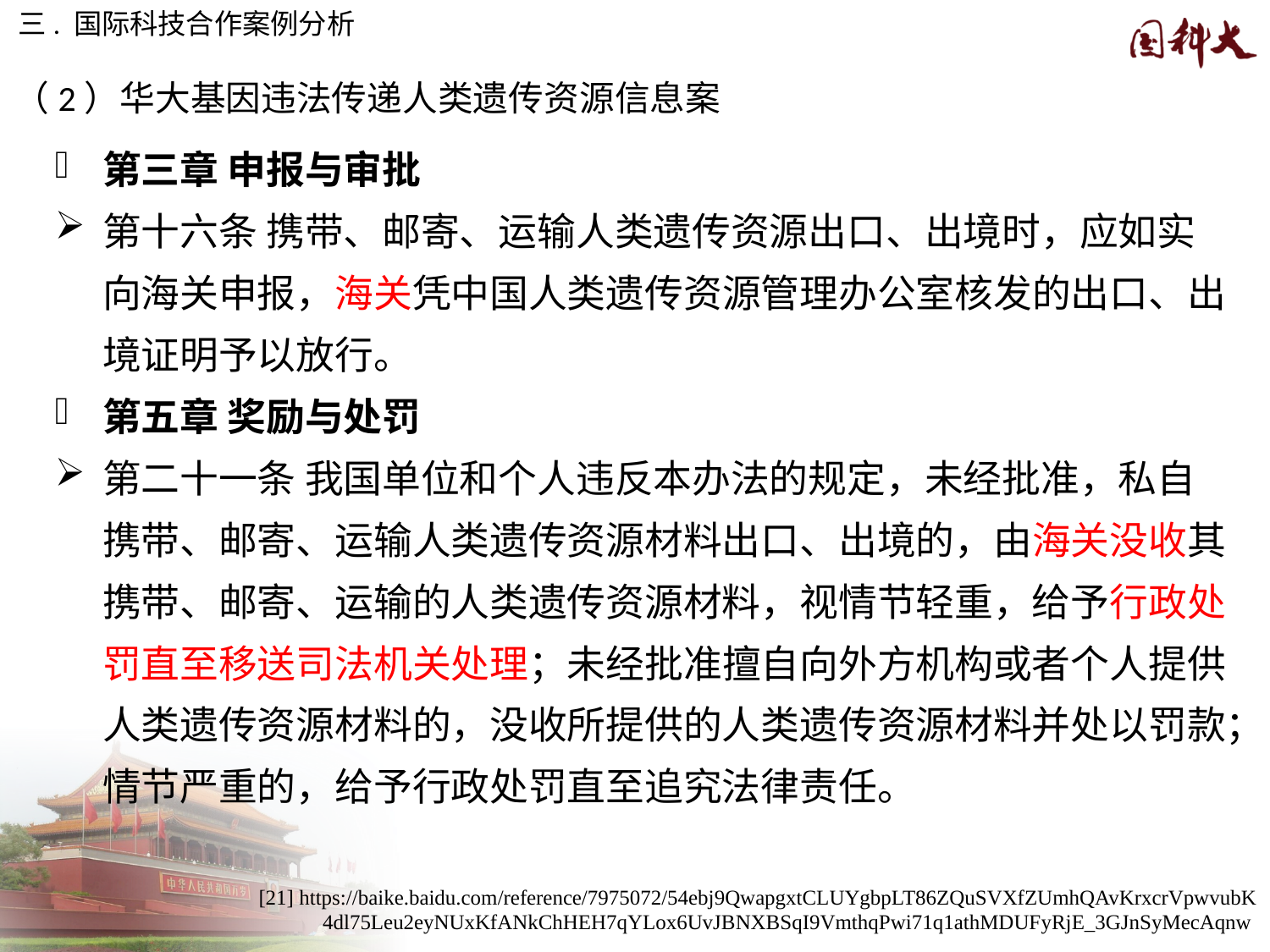

三. 国际科技合作案例分析
（2）华大基因违法传递人类遗传资源信息案

第三章 申报与审批
第十六条 携带、邮寄、运输人类遗传资源出口、出境时，应如实向海关申报，海关凭中国人类遗传资源管理办公室核发的出口、出境证明予以放行。
第五章 奖励与处罚
第二十一条 我国单位和个人违反本办法的规定，未经批准，私自携带、邮寄、运输人类遗传资源材料出口、出境的，由海关没收其携带、邮寄、运输的人类遗传资源材料，视情节轻重，给予行政处罚直至移送司法机关处理；未经批准擅自向外方机构或者个人提供人类遗传资源材料的，没收所提供的人类遗传资源材料并处以罚款；情节严重的，给予行政处罚直至追究法律责任。
[21] https://baike.baidu.com/reference/7975072/54ebj9QwapgxtCLUYgbpLT86ZQuSVXfZUmhQAvKrxcrVpwvubK
4dl75Leu2eyNUxKfANkChHEH7qYLox6UvJBNXBSqI9VmthqPwi71q1athMDUFyRjE_3GJnSyMecAqnw